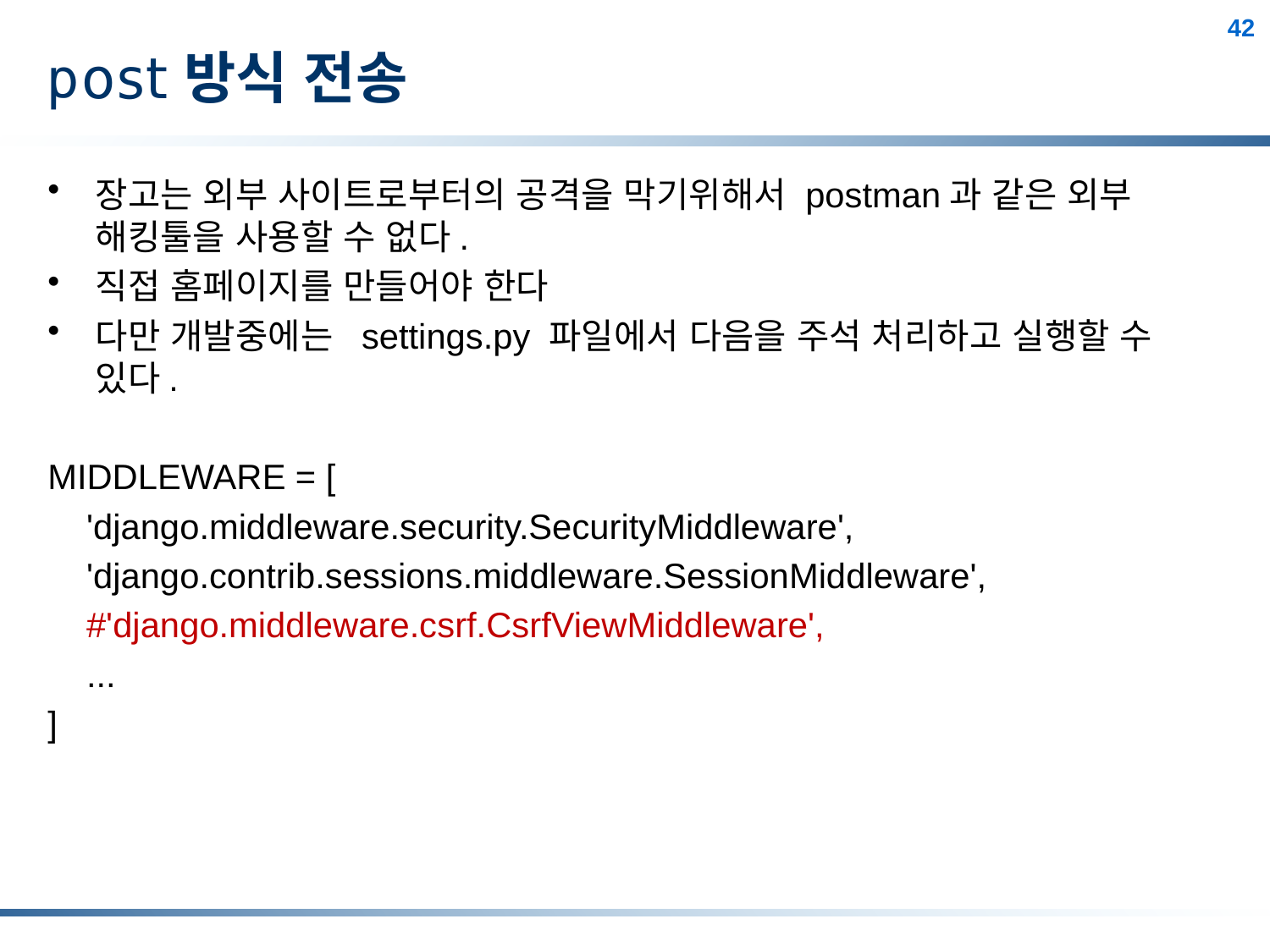

# post방식 전송
장고는 외부 사이트로부터의 공격을 막기위해서 postman과 같은 외부 해킹툴을 사용할 수 없다.
직접 홈페이지를 만들어야 한다
다만 개발중에는  settings.py 파일에서 다음을 주석 처리하고 실행할 수 있다.

MIDDLEWARE = [
    'django.middleware.security.SecurityMiddleware',
    'django.contrib.sessions.middleware.SessionMiddleware',
    #'django.middleware.csrf.CsrfViewMiddleware',
    ...
]